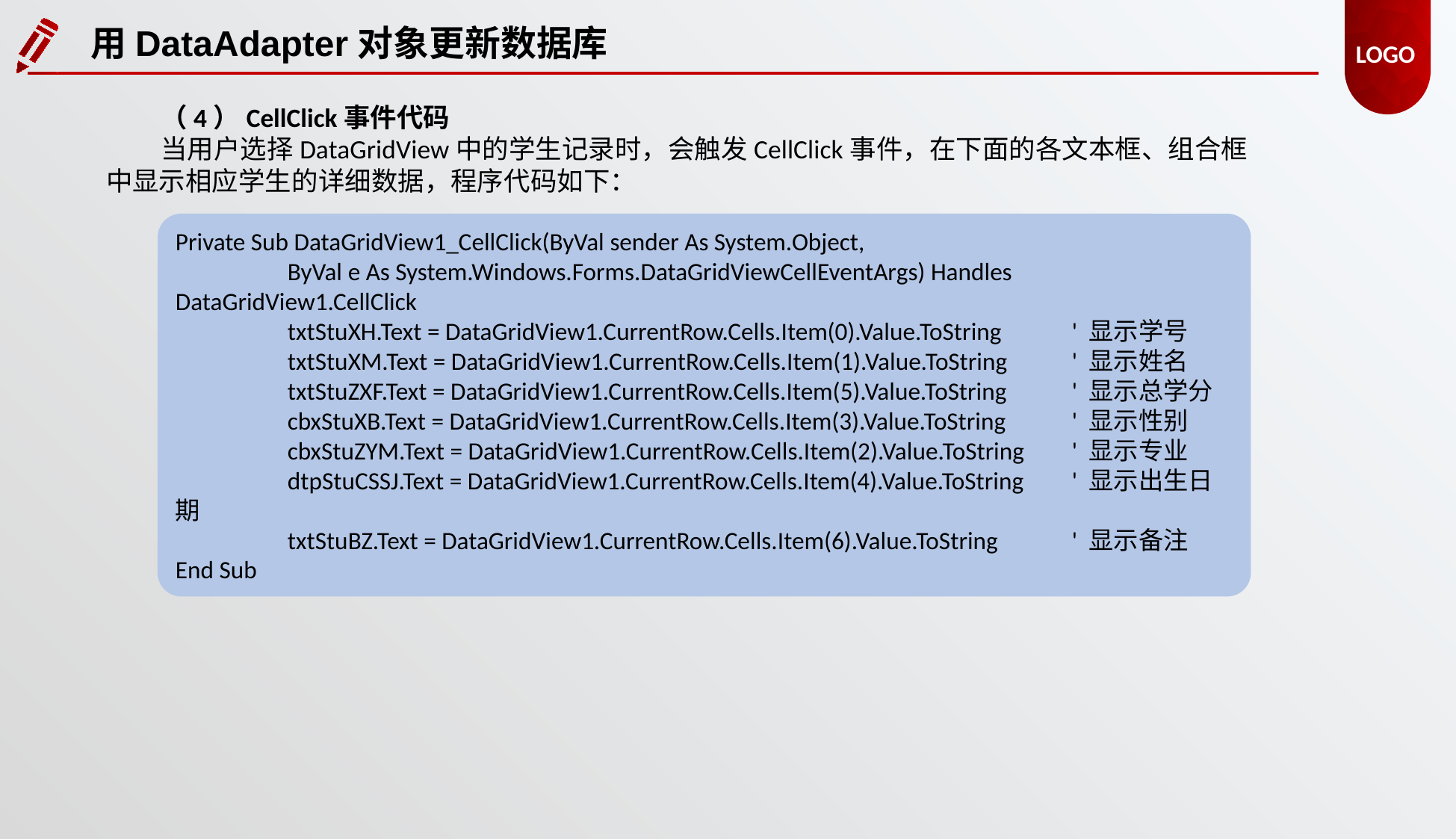

用DataAdapter对象更新数据库
（4）CellClick事件代码
当用户选择DataGridView中的学生记录时，会触发CellClick事件，在下面的各文本框、组合框中显示相应学生的详细数据，程序代码如下：
Private Sub DataGridView1_CellClick(ByVal sender As System.Object,
  	ByVal e As System.Windows.Forms.DataGridViewCellEventArgs) Handles DataGridView1.CellClick
    	txtStuXH.Text = DataGridView1.CurrentRow.Cells.Item(0).Value.ToString 	' 显示学号
    	txtStuXM.Text = DataGridView1.CurrentRow.Cells.Item(1).Value.ToString 	' 显示姓名
    	txtStuZXF.Text = DataGridView1.CurrentRow.Cells.Item(5).Value.ToString 	' 显示总学分
    	cbxStuXB.Text = DataGridView1.CurrentRow.Cells.Item(3).Value.ToString 	' 显示性别
    	cbxStuZYM.Text = DataGridView1.CurrentRow.Cells.Item(2).Value.ToString	' 显示专业
    	dtpStuCSSJ.Text = DataGridView1.CurrentRow.Cells.Item(4).Value.ToString 	' 显示出生日期
    	txtStuBZ.Text = DataGridView1.CurrentRow.Cells.Item(6).Value.ToString 	' 显示备注
End Sub